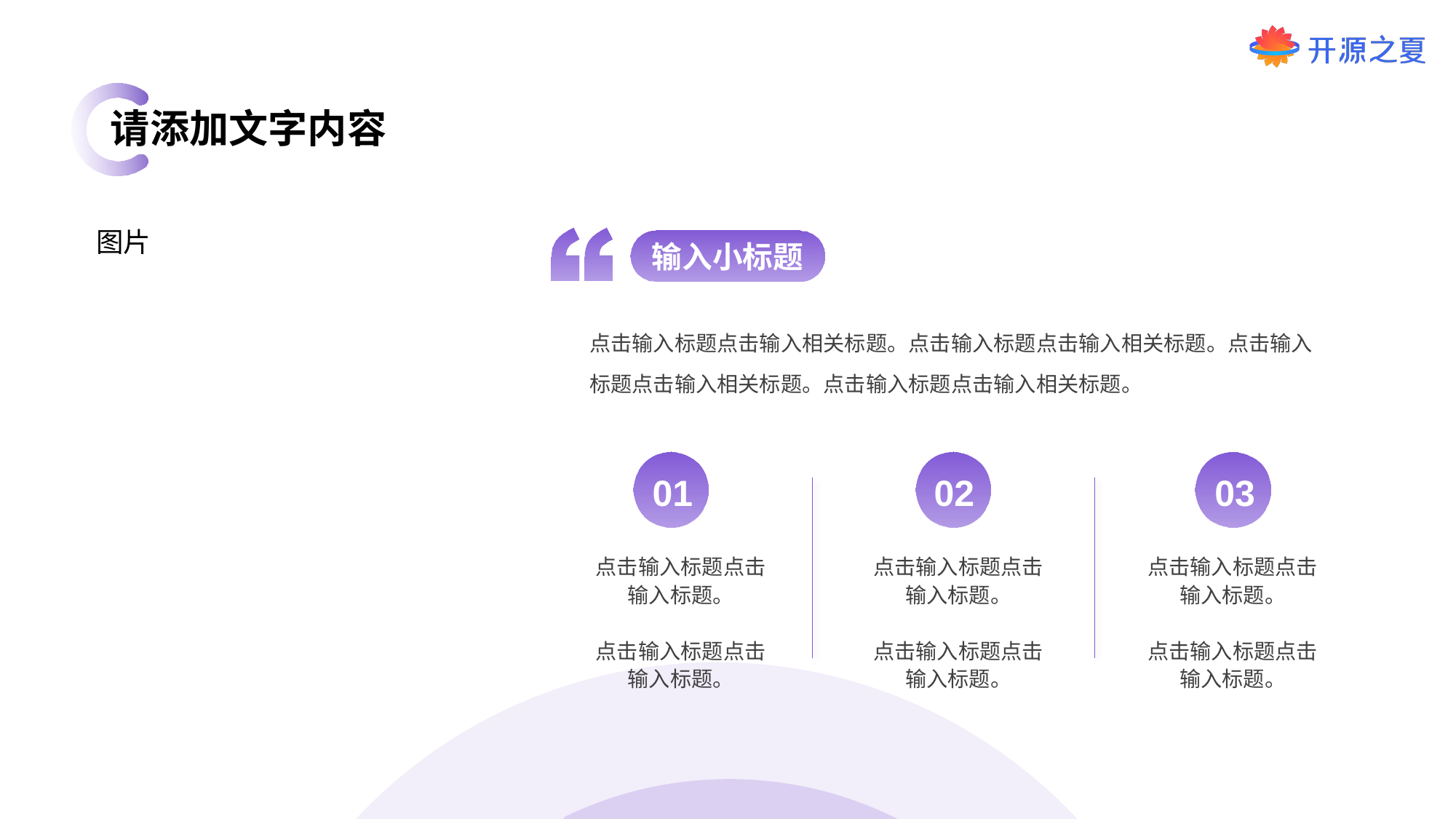

请添加文字内容
图片

输入小标题
点击输入标题点击输入相关标题。点击输入标题点击输入相关标题。点击输入标题点击输入相关标题。点击输入标题点击输入相关标题。

03
01
02
点击输入标题点击输入标题。

点击输入标题点击输入标题。
点击输入标题点击输入标题。

点击输入标题点击输入标题。
点击输入标题点击输入标题。

点击输入标题点击输入标题。